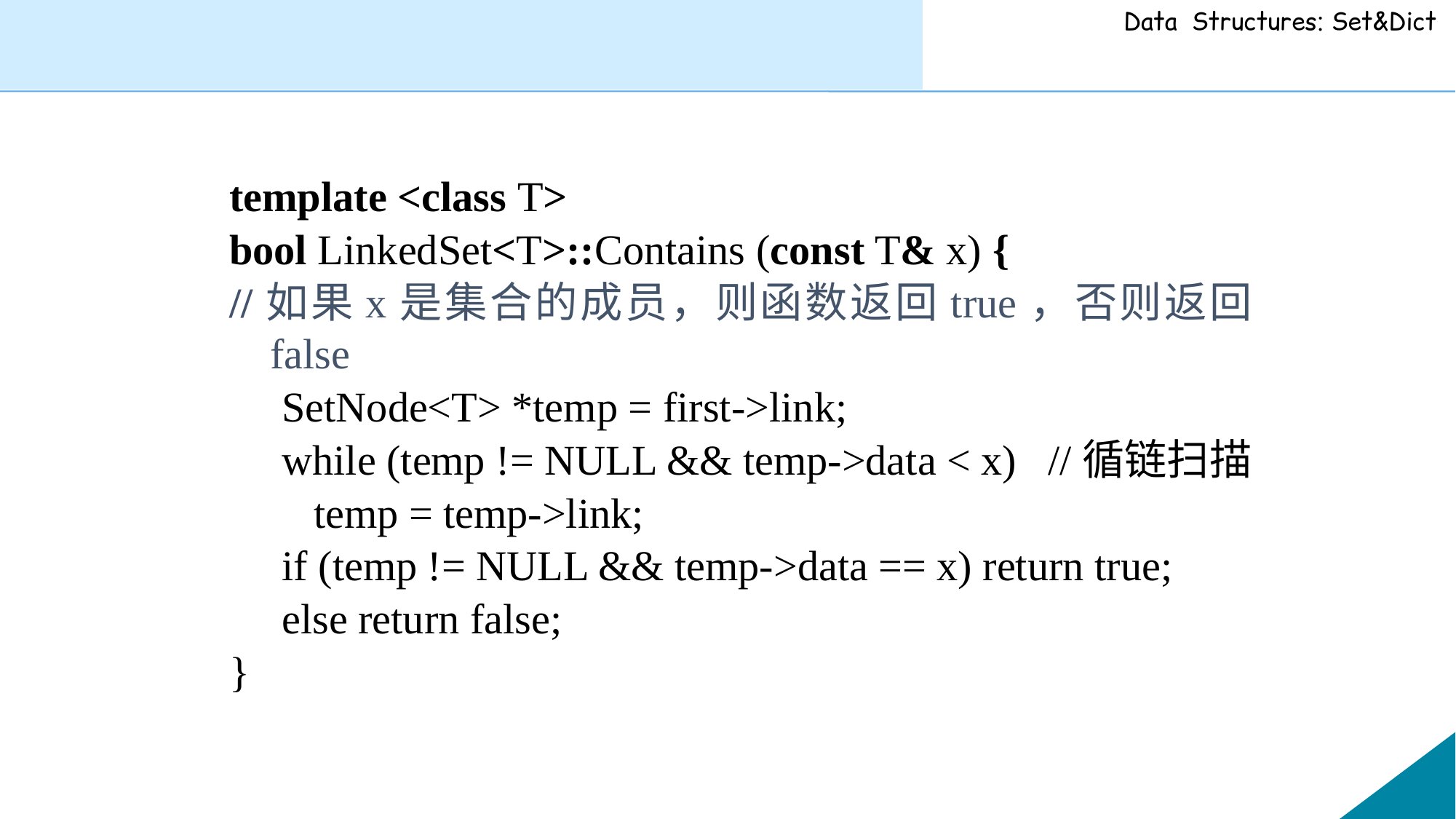

template <class T>
bool LinkedSet<T>::Contains (const T& x) {
//如果x是集合的成员，则函数返回true，否则返回false
     SetNode<T> *temp = first->link;
     while (temp != NULL && temp->data < x)   //循链扫描
        temp = temp->link;
     if (temp != NULL && temp->data == x) return true;
     else return false;
}